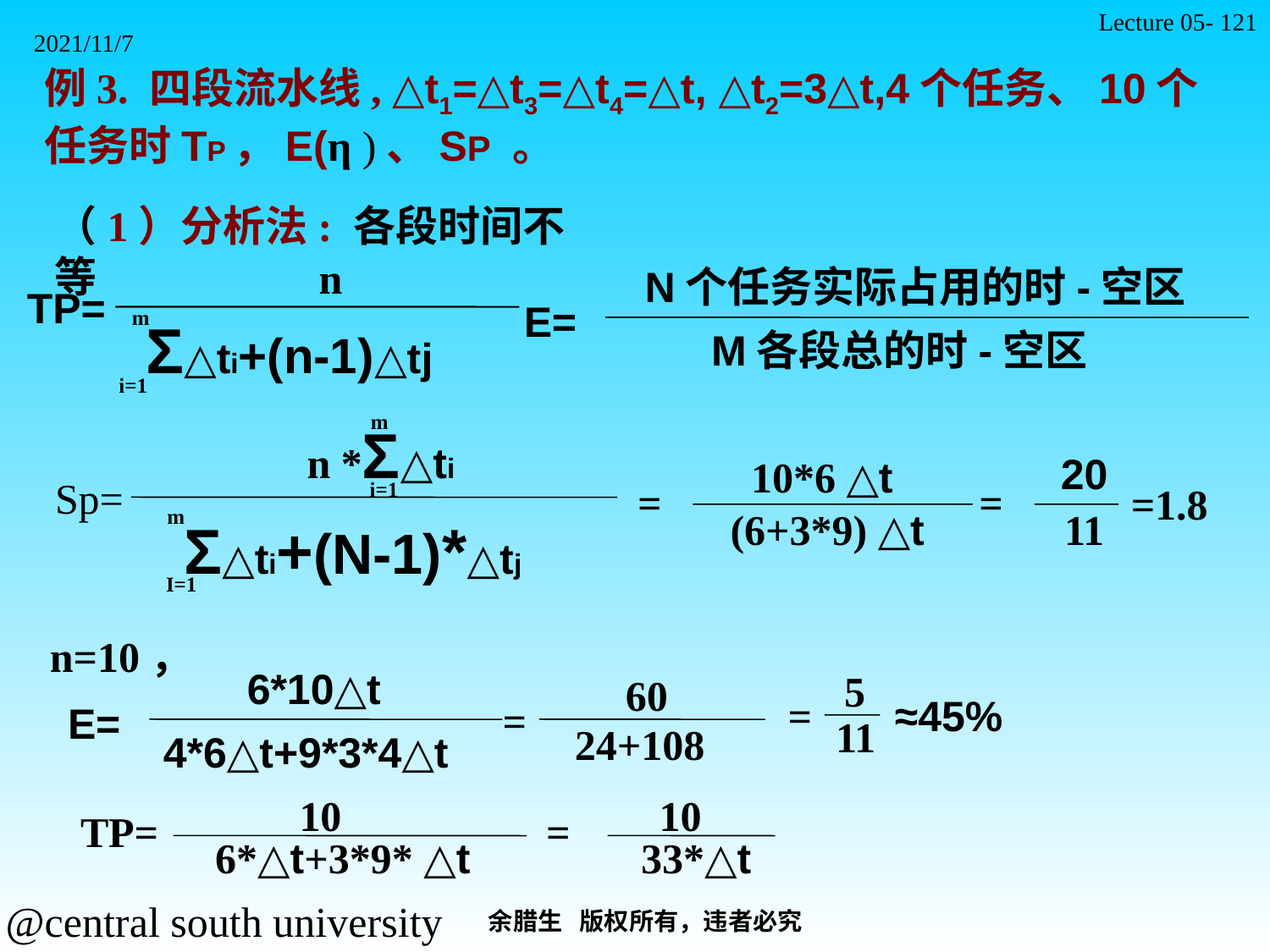

Lecture 05- 121

例3. 四段流水线, △t1=△t3=△t4=△t, △t2=3△t,4个任务、10个任务时TP，E(η )、SP 。
2021/11/7
（1）分析法: 各段时间不等
n
TP=
m
Σ△ti+(n-1)△tj
i=1

N个任务实际占用的时-空区
E=

M各段总的时-空区

m
n *Σ△ti
Sp=
i=1
m

Σ△ti+(N-1)*△tj
I=1
20
10*6 △t
=
=
=1.8
(6+3*9) △t
11

n=10，
6*10△t
5
60
=
≈45%
=
E=
11
24+108

4*6△t+9*3*4△t

10
10
TP=
=
6*△t+3*9* △t
33*△t

余腊生   版权所有，违者必究